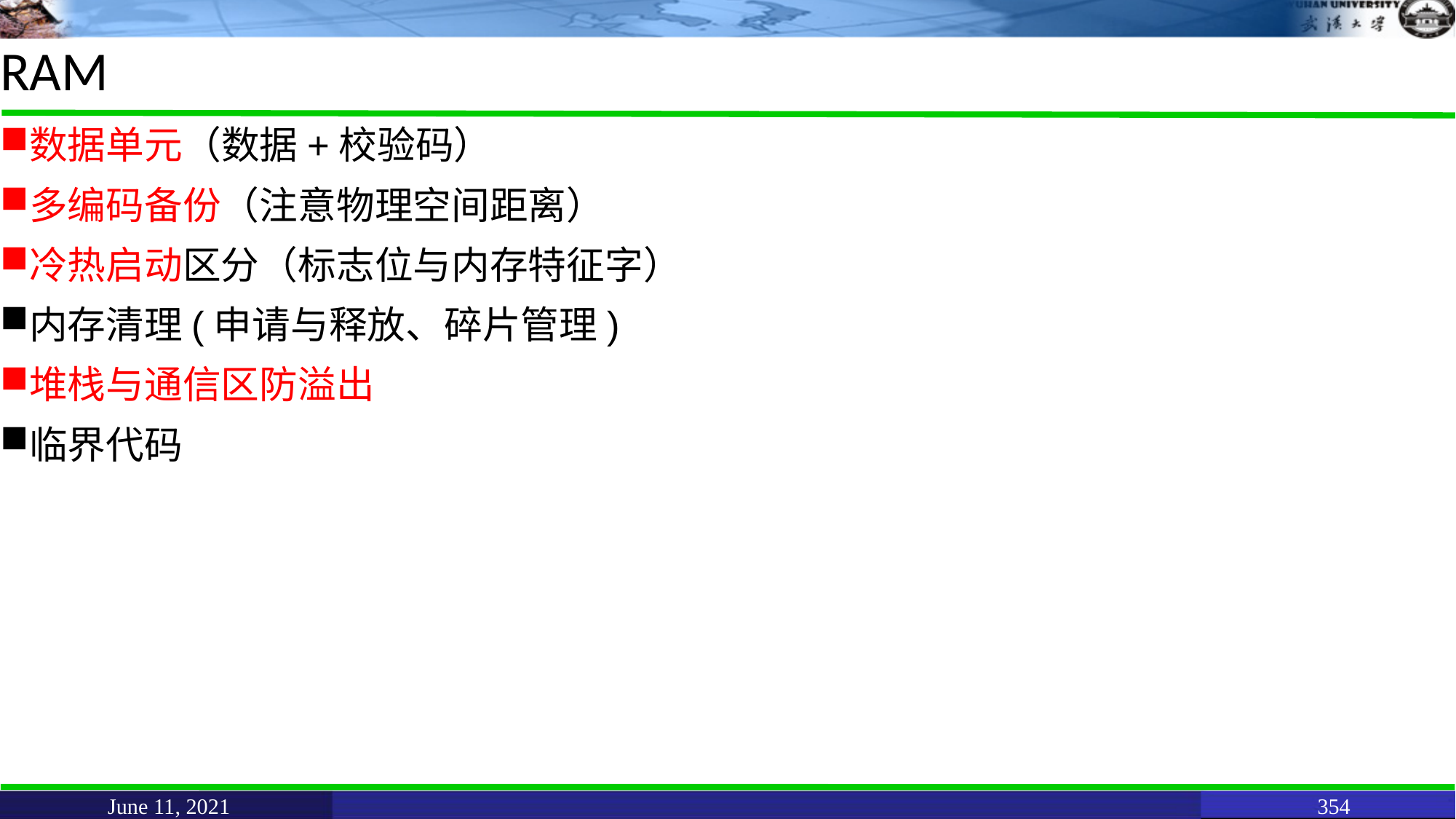

# RAM
数据单元（数据+校验码）
多编码备份（注意物理空间距离）
冷热启动区分（标志位与内存特征字）
内存清理(申请与释放、碎片管理)
堆栈与通信区防溢出
临界代码

June 11, 2021

354